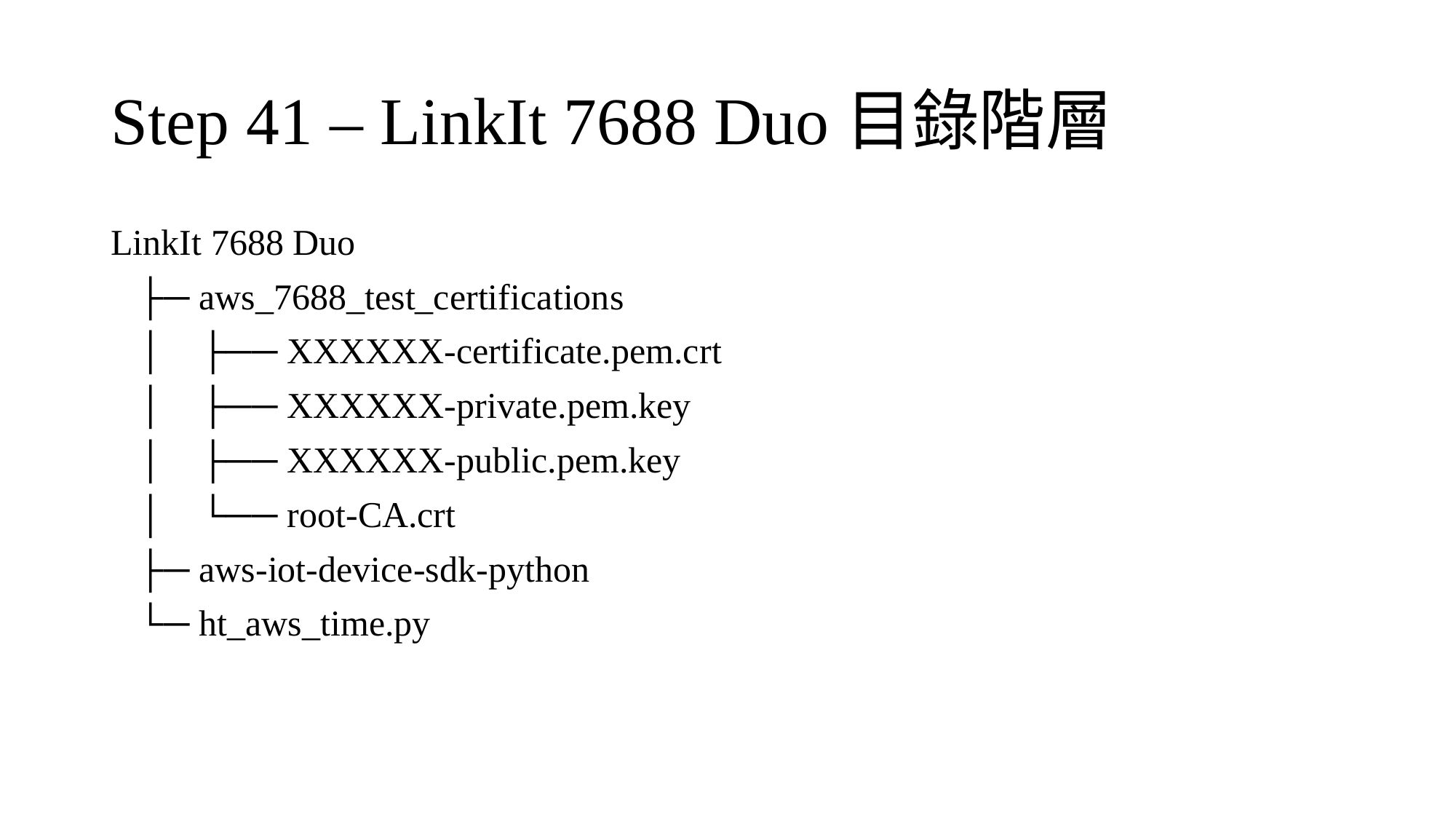

# Step 41 – LinkIt 7688 Duo目錄階層
LinkIt 7688 Duo
   ├─ aws_7688_test_certifications
   │    ├── XXXXXX-certificate.pem.crt
   │    ├── XXXXXX-private.pem.key
   │    ├── XXXXXX-public.pem.key
   │    └── root-CA.crt
   ├─ aws-iot-device-sdk-python
   └─ ht_aws_time.py